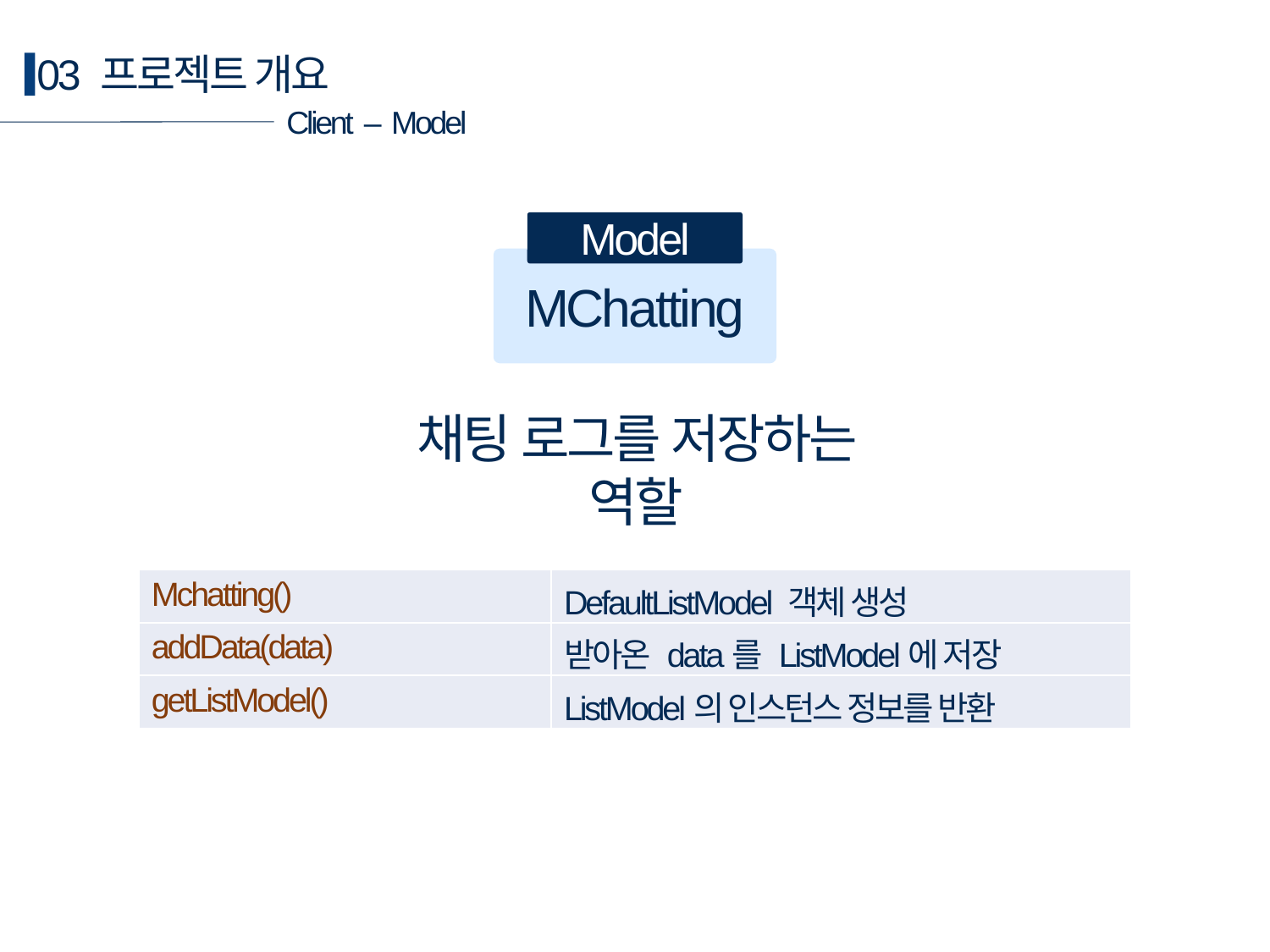

03 프로젝트 개요

Client  –  Model
Model
MChatting
채팅 로그를 저장하는 역할
| Mchatting() | DefaultListModel 객체 생성 |
| --- | --- |
| addData(data) | 받아온 data를 ListModel에 저장 |
| getListModel() | ListModel의 인스턴스 정보를 반환 |